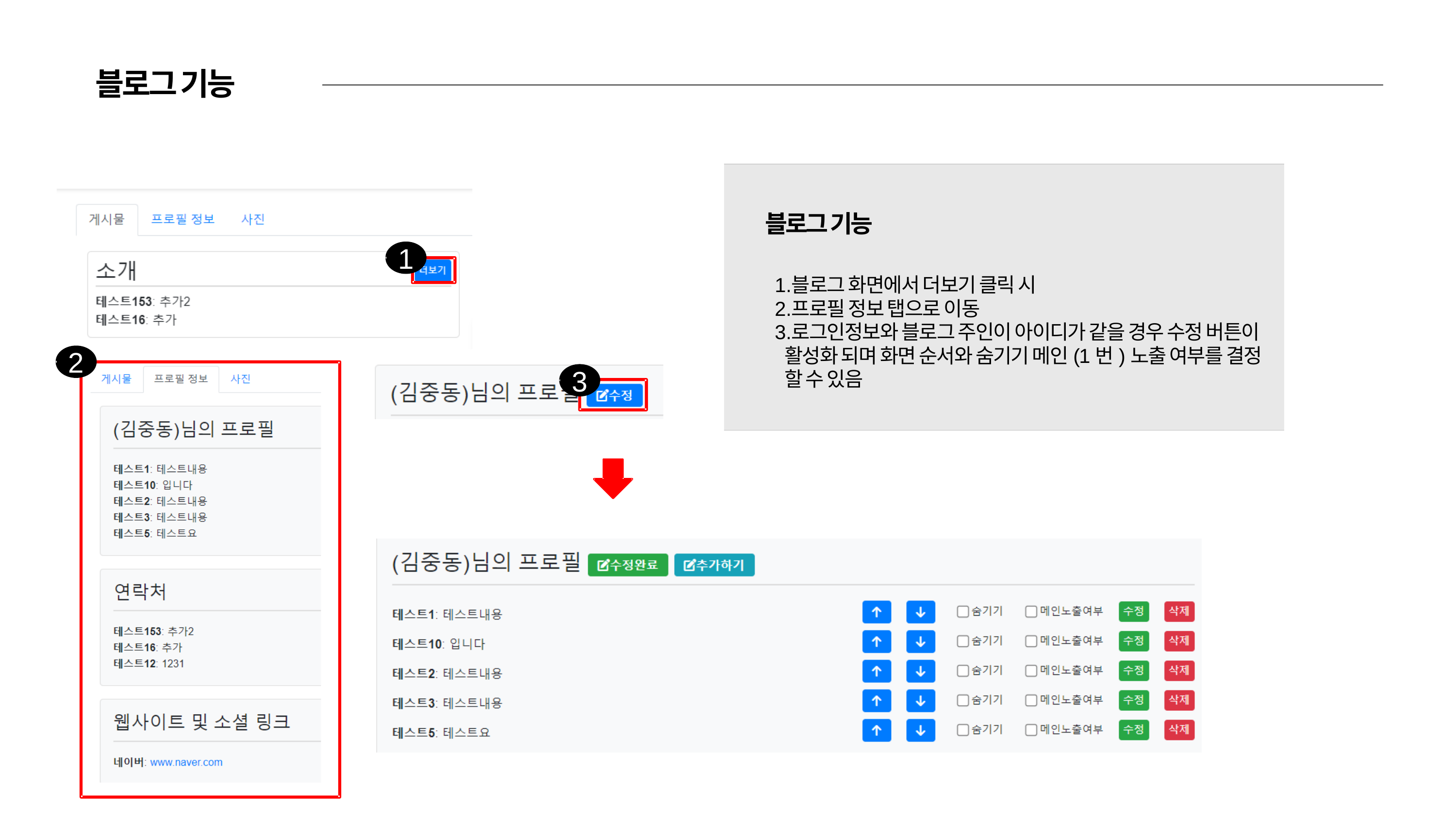

블로그 기능

블로그 기능

1

블로그 화면에서 더보기 클릭 시
프로필 정보 탭으로 이동
로그인정보와 블로그 주인이 아이디가 같을 경우 수정 버튼이 활성화 되며 화면 순서와 숨기기 메인(1번)노출 여부를 결정 할 수 있음

2

3